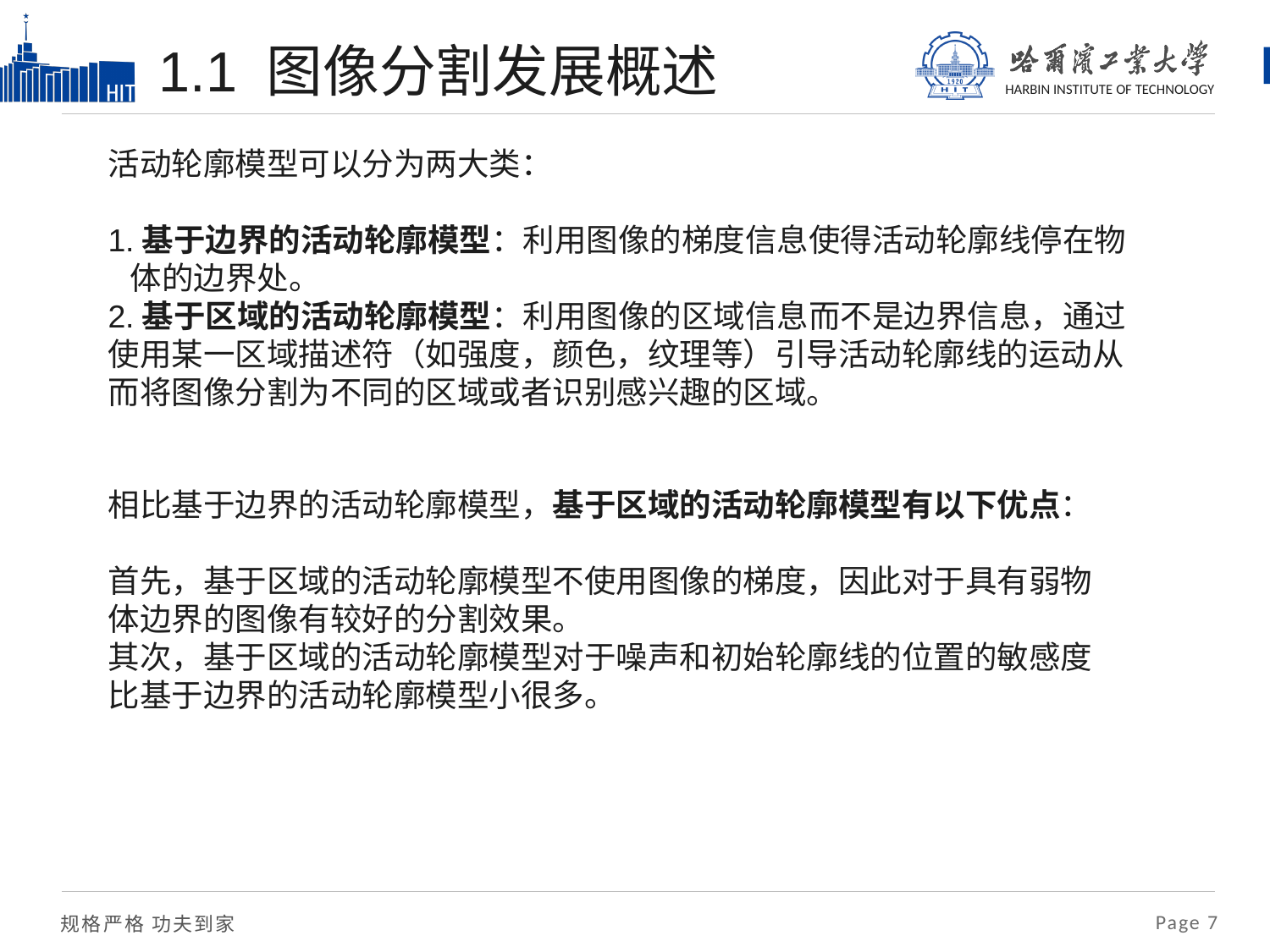

# 1.1 图像分割发展概述
活动轮廓模型可以分为两大类：

1.基于边界的活动轮廓模型：利用图像的梯度信息使得活动轮廓线停在物
  体的边界处。
2.基于区域的活动轮廓模型：利用图像的区域信息而不是边界信息，通过使用某一区域描述符（如强度，颜色，纹理等）引导活动轮廓线的运动从而将图像分割为不同的区域或者识别感兴趣的区域。
相比基于边界的活动轮廓模型，基于区域的活动轮廓模型有以下优点：

首先，基于区域的活动轮廓模型不使用图像的梯度，因此对于具有弱物体边界的图像有较好的分割效果。
其次，基于区域的活动轮廓模型对于噪声和初始轮廓线的位置的敏感度
比基于边界的活动轮廓模型小很多。